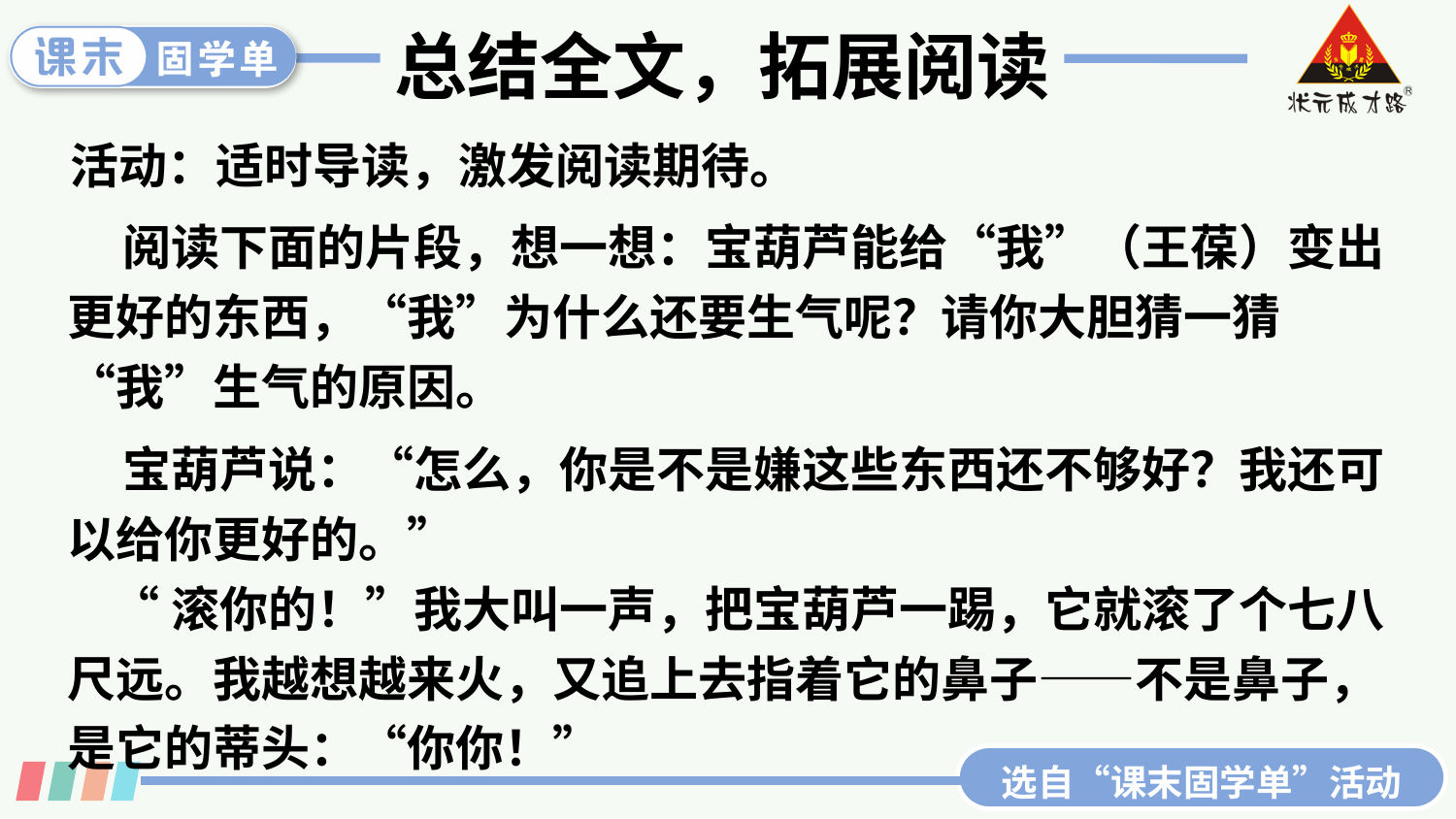

总结全文，拓展阅读
活动：适时导读，激发阅读期待。
    阅读下面的片段，想一想：宝葫芦能给“我”（王葆）变出更好的东西，“我”为什么还要生气呢？请你大胆猜一猜“我”生气的原因。
    宝葫芦说：“怎么，你是不是嫌这些东西还不够好？我还可以给你更好的。”
    “滚你的！”我大叫一声，把宝葫芦一踢，它就滚了个七八尺远。我越想越来火，又追上去指着它的鼻子——不是鼻子，是它的蒂头：“你你！”
选自“课末固学单”活动